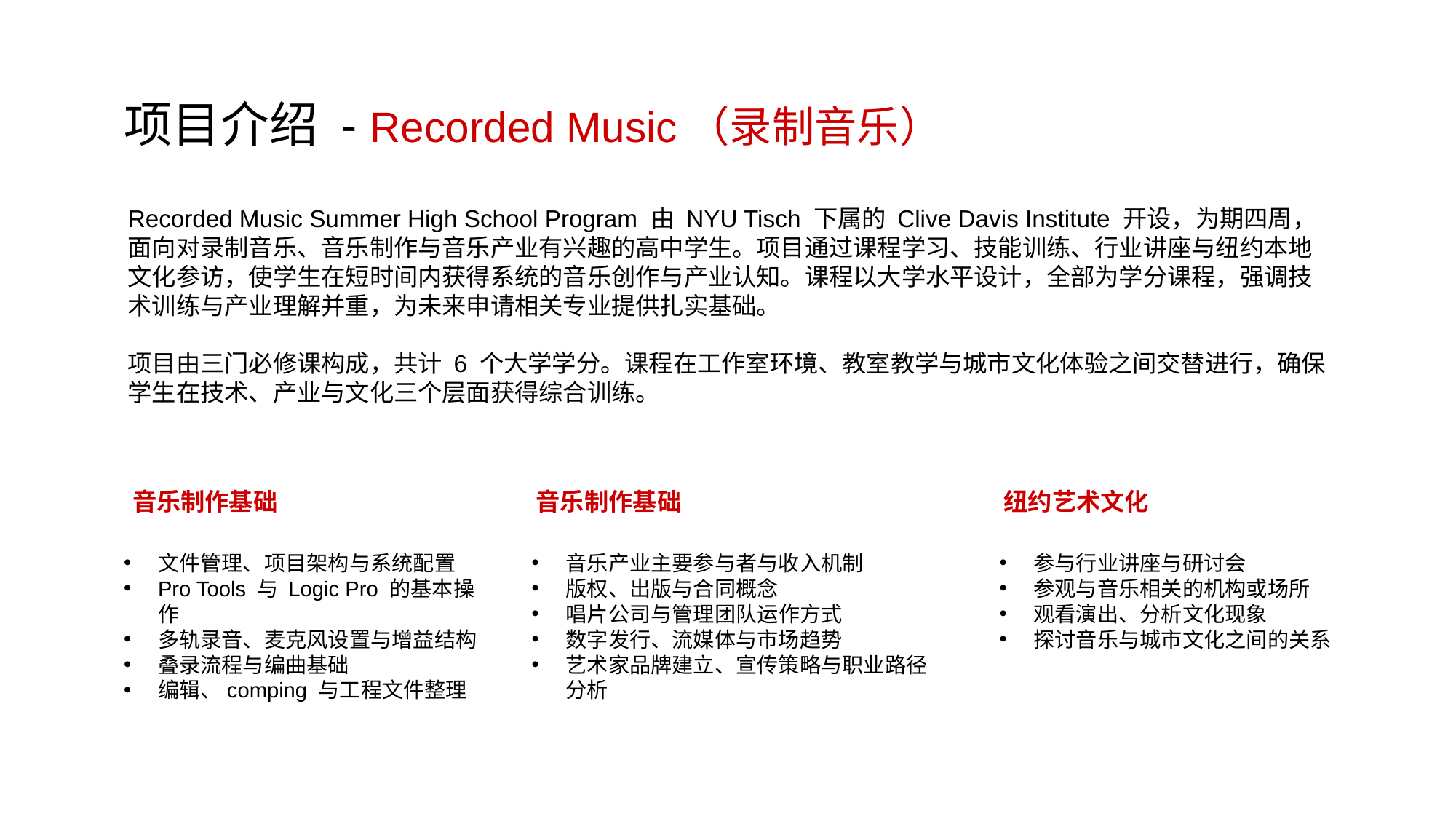

项目介绍 - Recorded Music（录制音乐）

Recorded Music Summer High School Program 由 NYU Tisch 下属的 Clive Davis Institute 开设，为期四周，面向对录制音乐、音乐制作与音乐产业有兴趣的高中学生。项目通过课程学习、技能训练、行业讲座与纽约本地文化参访，使学生在短时间内获得系统的音乐创作与产业认知。课程以大学水平设计，全部为学分课程，强调技术训练与产业理解并重，为未来申请相关专业提供扎实基础。

项目由三门必修课构成，共计 6 个大学学分。课程在工作室环境、教室教学与城市文化体验之间交替进行，确保学生在技术、产业与文化三个层面获得综合训练。

音乐制作基础
音乐制作基础
纽约艺术文化
文件管理、项目架构与系统配置
Pro Tools 与 Logic Pro 的基本操作
多轨录音、麦克风设置与增益结构
叠录流程与编曲基础
编辑、comping 与工程文件整理
音乐产业主要参与者与收入机制
版权、出版与合同概念
唱片公司与管理团队运作方式
数字发行、流媒体与市场趋势
艺术家品牌建立、宣传策略与职业路径分析
参与行业讲座与研讨会
参观与音乐相关的机构或场所
观看演出、分析文化现象
探讨音乐与城市文化之间的关系